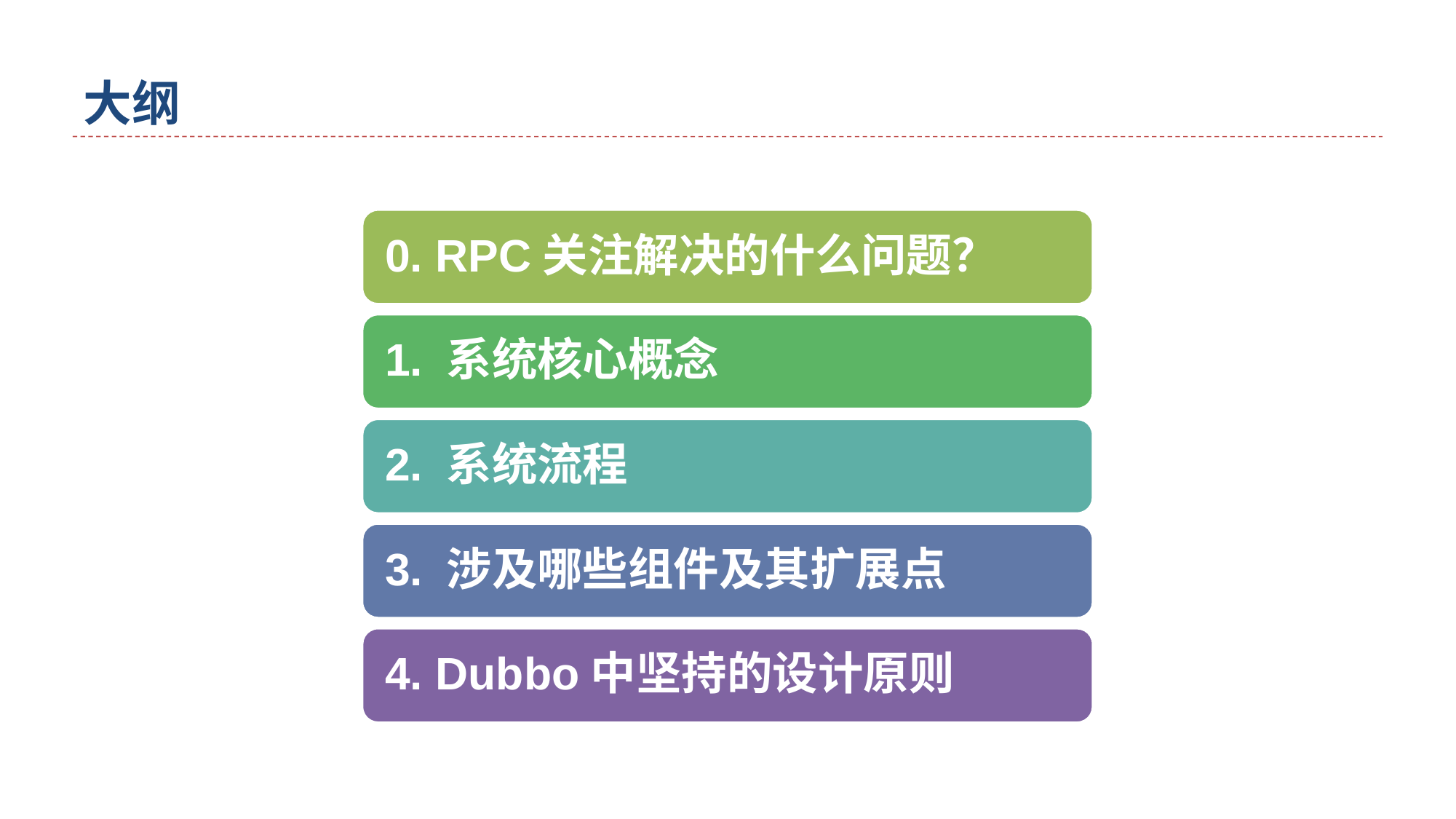

# 大纲
0. RPC关注解决的什么问题？
1. 系统核心概念
2. 系统流程
3. 涉及哪些组件及其扩展点
4. Dubbo中坚持的设计原则